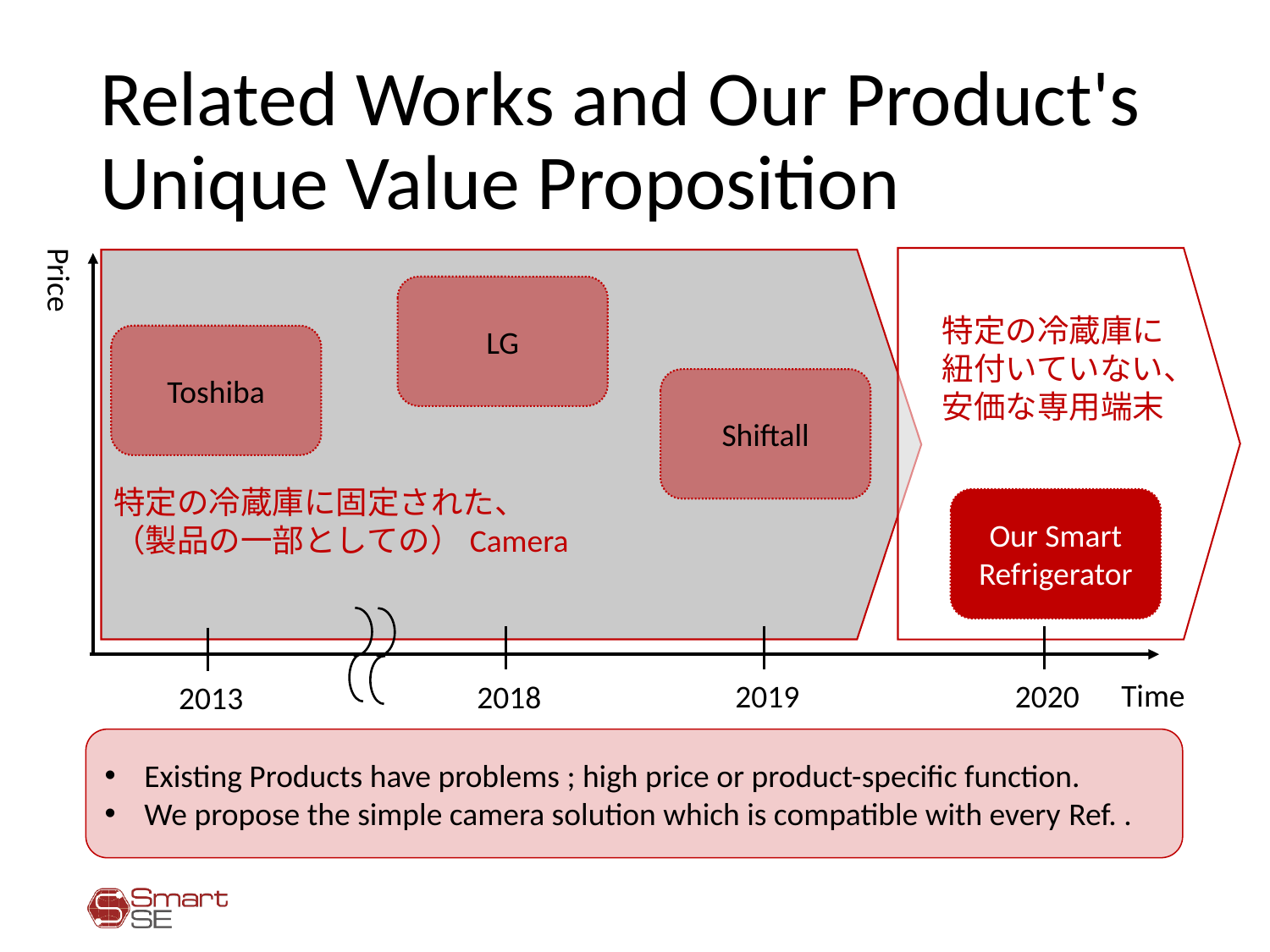

# Related Works and Our Product's Unique Value Proposition

　特定の冷蔵庫に
　紐付いていない、
　安価な専用端末

特定の冷蔵庫に固定された、
（製品の一部としての）Camera

Price
LG
Toshiba
Shiftall
Our Smart Refrigerator

Time
2019
2020
2018
2013
Existing Products have problems ; high price or product-specific function.
We propose the simple camera solution which is compatible with every Ref. .